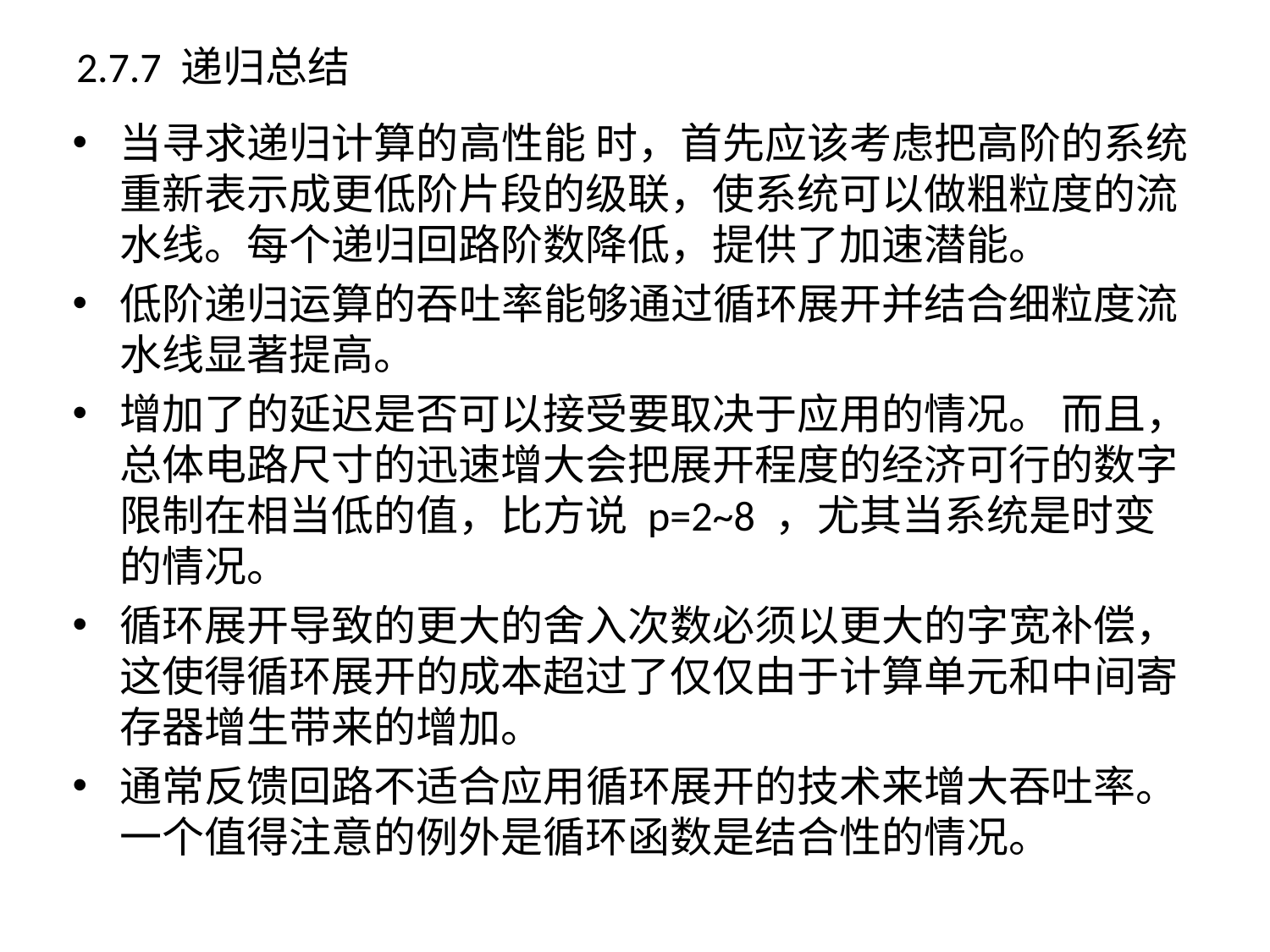

# 2.7.7 递归总结
当寻求递归计算的高性能 时，首先应该考虑把高阶的系统重新表示成更低阶片段的级联，使系统可以做粗粒度的流水线。每个递归回路阶数降低，提供了加速潜能。
低阶递归运算的吞吐率能够通过循环展开并结合细粒度流水线显著提高。
增加了的延迟是否可以接受要取决于应用的情况。 而且，总体电路尺寸的迅速增大会把展开程度的经济可行的数字限制在相当低的值，比方说 p=2~8 ，尤其当系统是时变的情况。
循环展开导致的更大的舍入次数必须以更大的字宽补偿，这使得循环展开的成本超过了仅仅由于计算单元和中间寄存器增生带来的增加。
通常反馈回路不适合应用循环展开的技术来增大吞吐率。一个值得注意的例外是循环函数是结合性的情况。